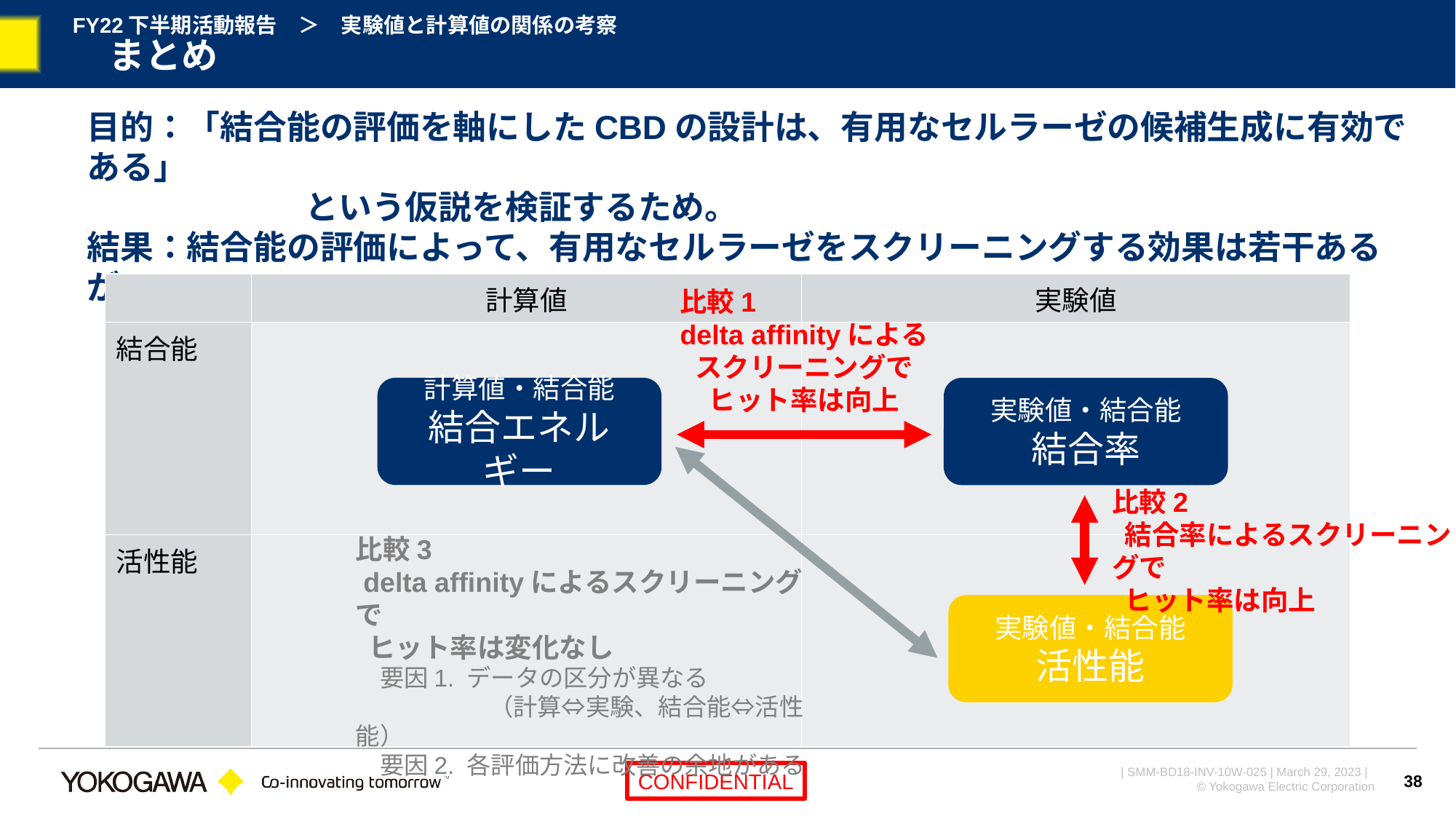

# FY22下半期活動報告　＞　実験値と計算値の関係の考察 　まとめ
目的：「結合能の評価を軸にしたCBDの設計は、有用なセルラーゼの候補生成に有効である」
		という仮説を検証するため。
結果：結合能の評価によって、有用なセルラーゼをスクリーニングする効果は若干あるが、
　　　　　現状では産業用途で使用可能なレベルには達していないと考えられる。
|  | 計算値 | 実験値 |
| --- | --- | --- |
| 結合能 |  |  |
| 活性能 |  |  |
比較1
delta affinityによる
スクリーニングで
ヒット率は向上
計算値・結合能
結合エネルギー
実験値・結合能
結合率
比較2
 結合率によるスクリーニングで
 ヒット率は向上
比較3
 delta affinityによるスクリーニングで
 ヒット率は変化なし
　要因1. データの区分が異なる
	　（計算⇔実験、結合能⇔活性能）
　要因2. 各評価方法に改善の余地がある
実験値・結合能
活性能
38